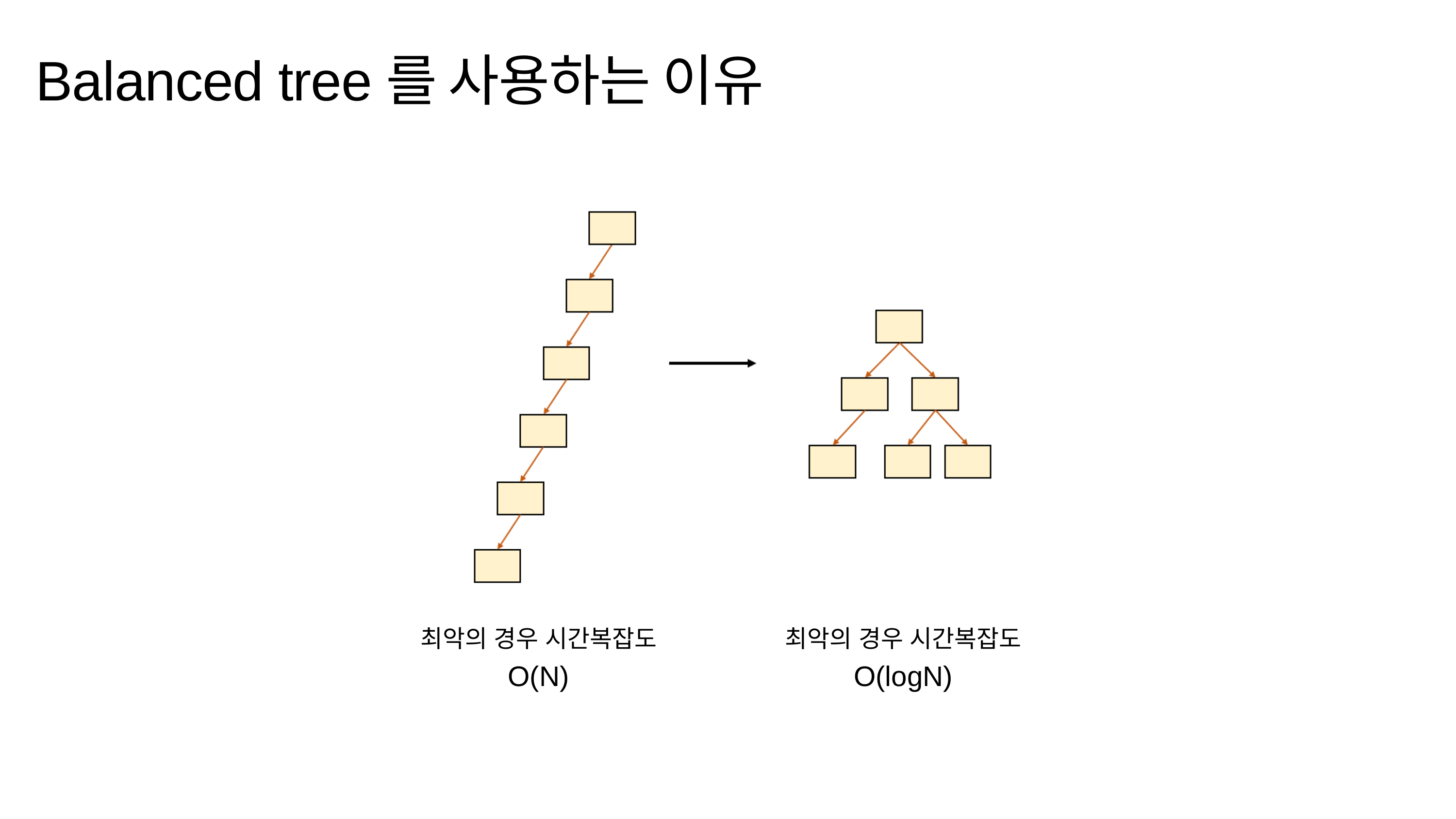

Balanced tree를 사용하는 이유

최악의 경우 시간복잡도
O(N)
최악의 경우 시간복잡도
O(logN)